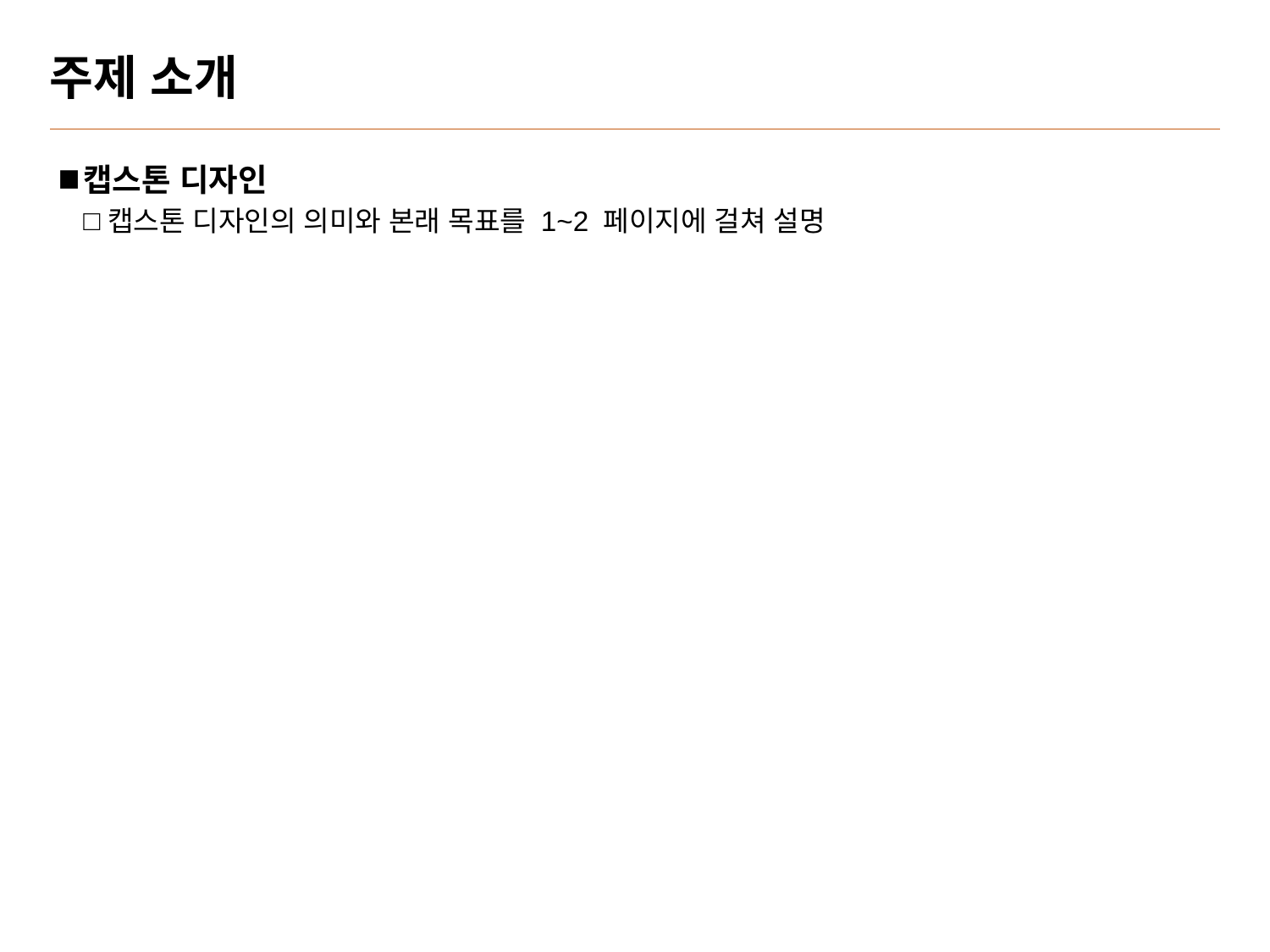

# 주제 소개
캡스톤 디자인
캡스톤 디자인의 의미와 본래 목표를 1~2 페이지에 걸쳐 설명